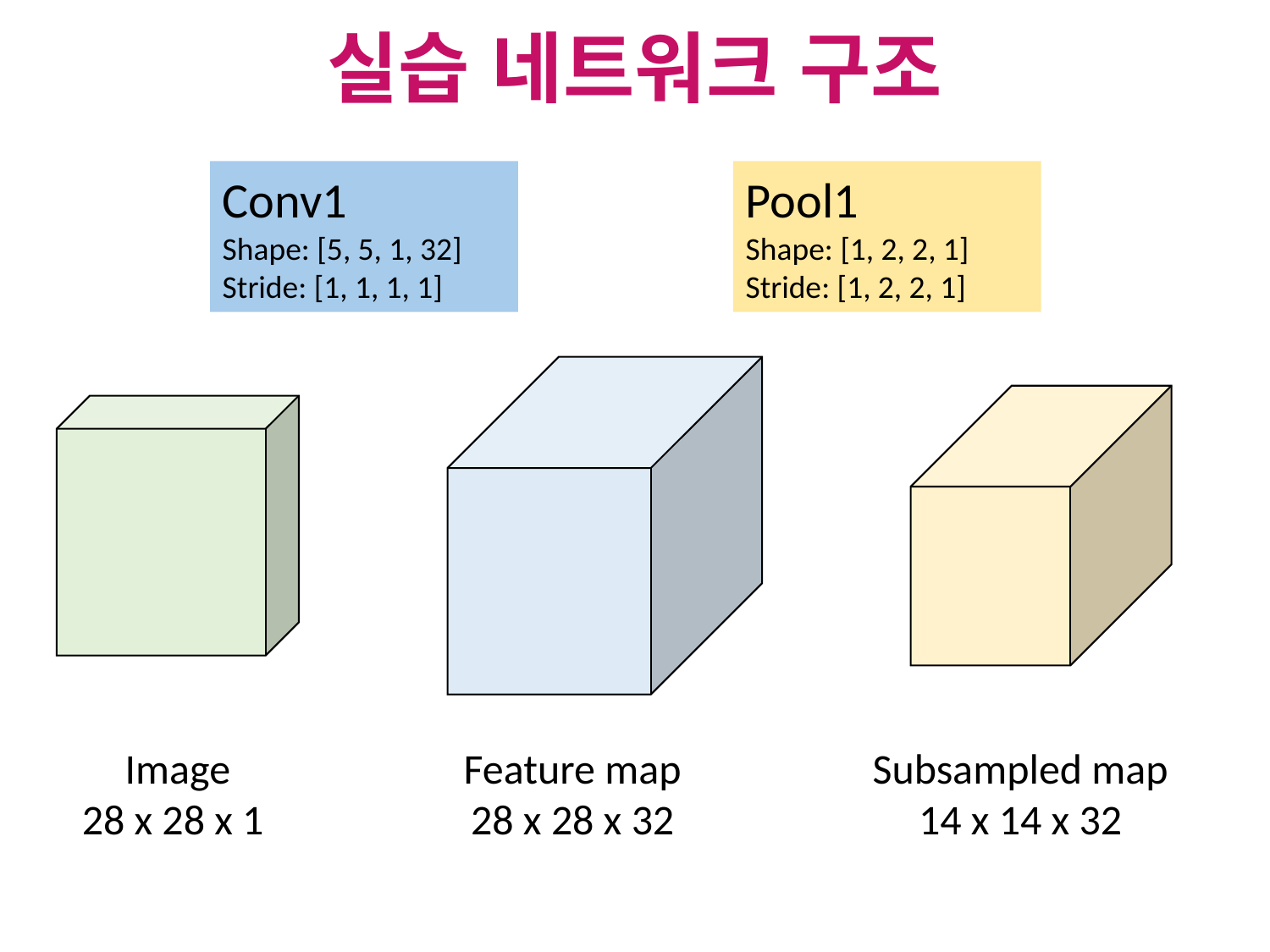

The Network has a pre-defined fixed-size receptive field
Inconsistent labels due to large object size
실습 네트워크 구조
Conv1
Shape: [5, 5, 1, 32]
Stride: [1, 1, 1, 1]
Pool1
Shape: [1, 2, 2, 1]
Stride: [1, 2, 2, 1]

Image
28 x 28 x 1
Feature map
28 x 28 x 32
Subsampled map
14 x 14 x 32